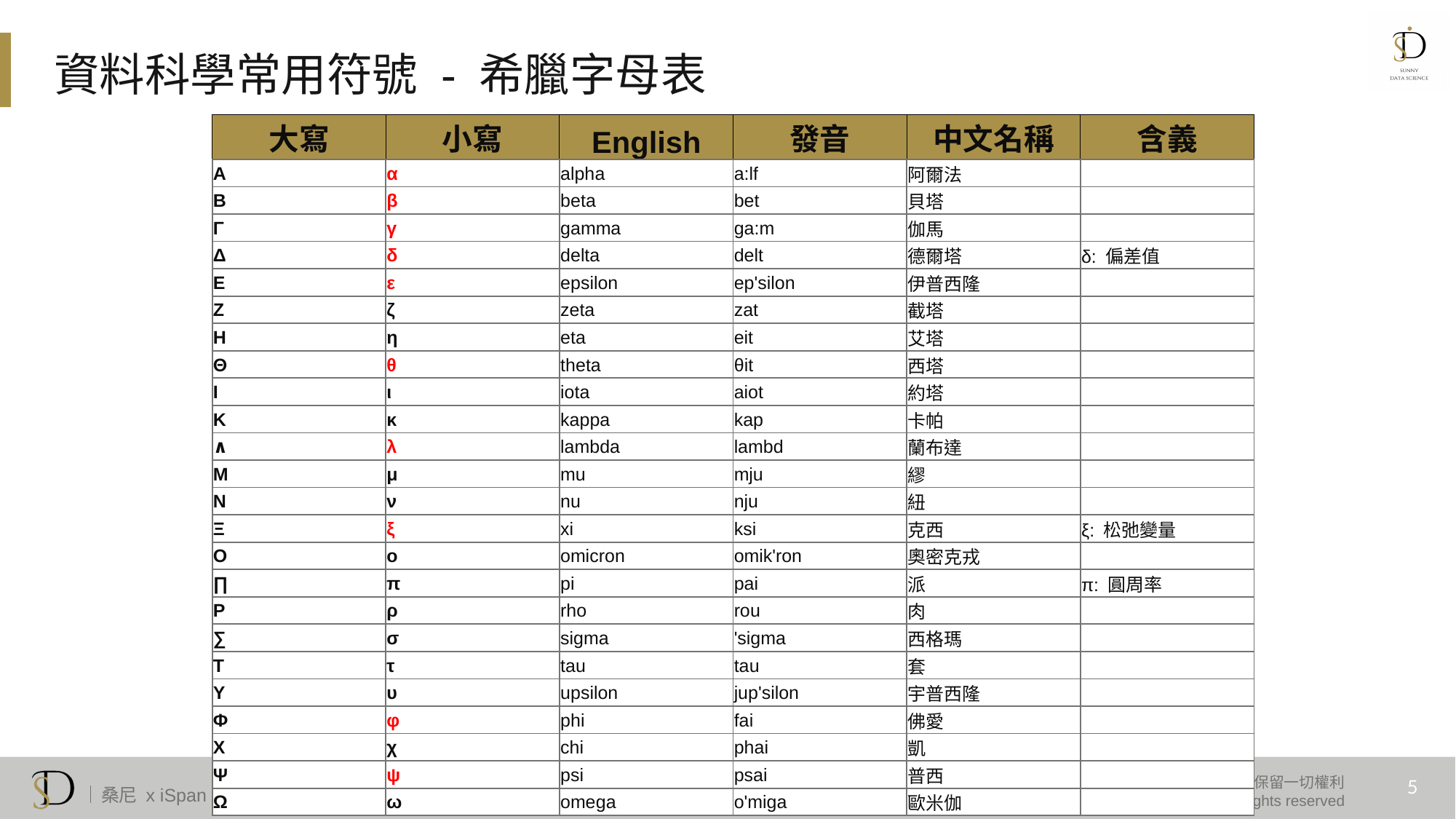

資料科學常用符號 - 希臘字母表
| 大寫 | 小寫 | English | 發音 | 中文名稱 | 含義 |
| --- | --- | --- | --- | --- | --- |
| Α | α | alpha | a:lf | 阿爾法 |  |
| Β | β | beta | bet | 貝塔 |  |
| Γ | γ | gamma | ga:m | 伽馬 |  |
| Δ | δ | delta | delt | 德爾塔 | δ: 偏差值 |
| Ε | ε | epsilon | ep'silon | 伊普西隆 |  |
| Ζ | ζ | zeta | zat | 截塔 |  |
| Η | η | eta | eit | 艾塔 |  |
| Θ | θ | theta | θit | 西塔 |  |
| Ι | ι | iota | aiot | 約塔 |  |
| Κ | κ | kappa | kap | 卡帕 |  |
| ∧ | λ | lambda | lambd | 蘭布達 |  |
| Μ | μ | mu | mju | 繆 |  |
| Ν | ν | nu | nju | 紐 |  |
| Ξ | ξ | xi | ksi | 克西 | ξ: 松弛變量 |
| Ο | ο | omicron | omik'ron | 奧密克戎 |  |
| ∏ | π | pi | pai | 派 | π: 圓周率 |
| Ρ | ρ | rho | rou | 肉 |  |
| ∑ | σ | sigma | 'sigma | 西格瑪 |  |
| Τ | τ | tau | tau | 套 |  |
| Υ | υ | upsilon | jup'silon | 宇普西隆 |  |
| Φ | φ | phi | fai | 佛愛 |  |
| Χ | χ | chi | phai | 凱 |  |
| Ψ | ψ | psi | psai | 普西 |  |
| Ω | ω | omega | o'miga | 歐米伽 |  |